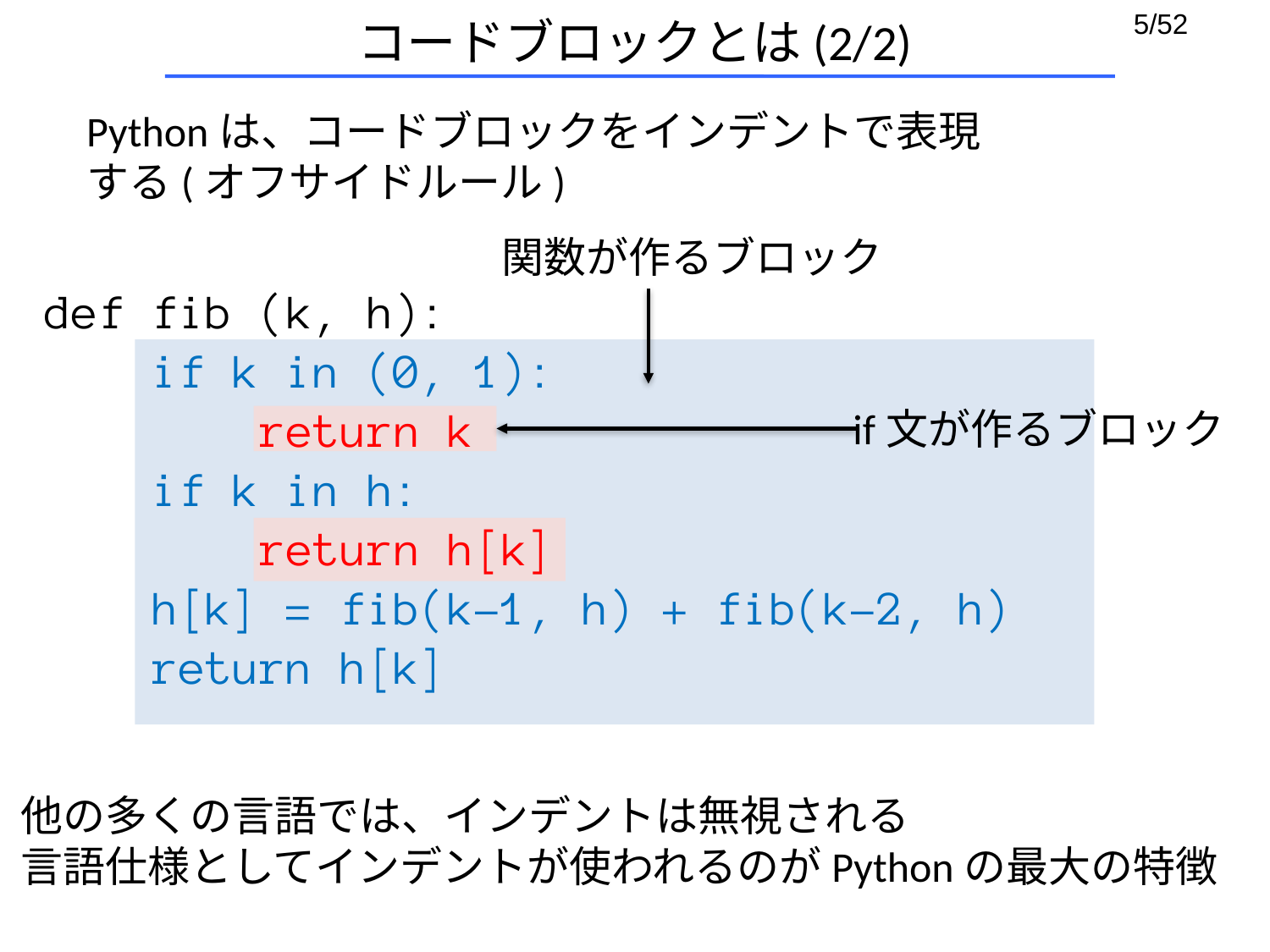

# コードブロックとは(2/2)
Pythonは、コードブロックをインデントで表現する(オフサイドルール)
関数が作るブロック
def fib (k, h):
    if k in (0, 1):
        return k
    if k in h:
        return h[k]
    h[k] = fib(k-1, h) + fib(k-2, h)
    return h[k]

if文が作るブロック

他の多くの言語では、インデントは無視される
言語仕様としてインデントが使われるのがPythonの最大の特徴